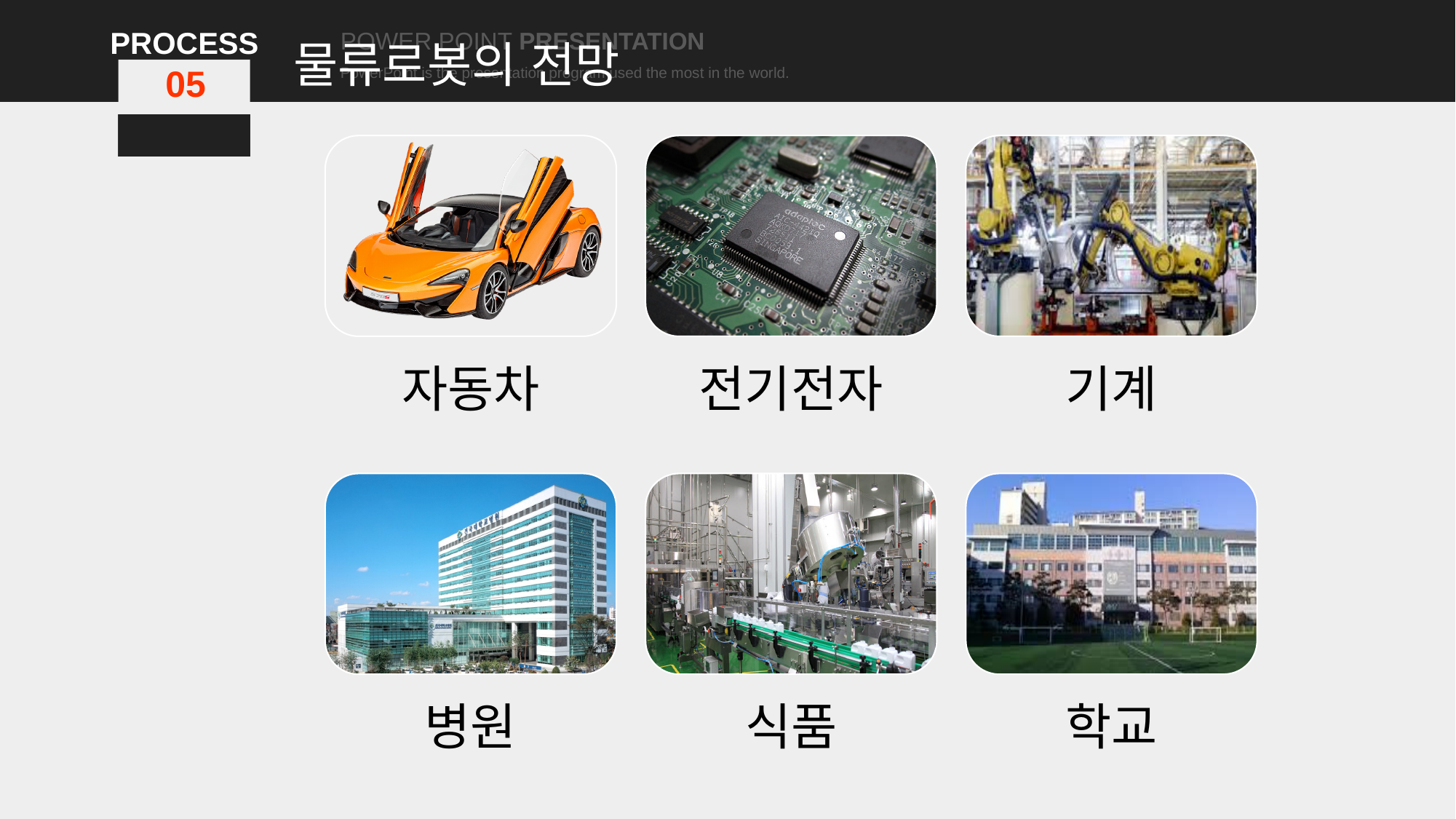

물류로봇의 전망
PROCESS
PROCESS
PROCESS
PROCESS
PROCESS
POWER POINT PRESENTATION
PowerPoint is the presentation program used the most in the world.
POWER POINT PRESENTATION
PowerPoint is the presentation program used the most in the world.
POWER POINT PRESENTATION
PowerPoint is the presentation program used the most in the world.
POWER POINT PRESENTATION
PowerPoint is the presentation program used the most in the world.
POWER POINT PRESENTATION
PowerPoint is the presentation program used the most in the world.
01
01
01
01
05

자동차
전기전자
기계
병원
식품
학교